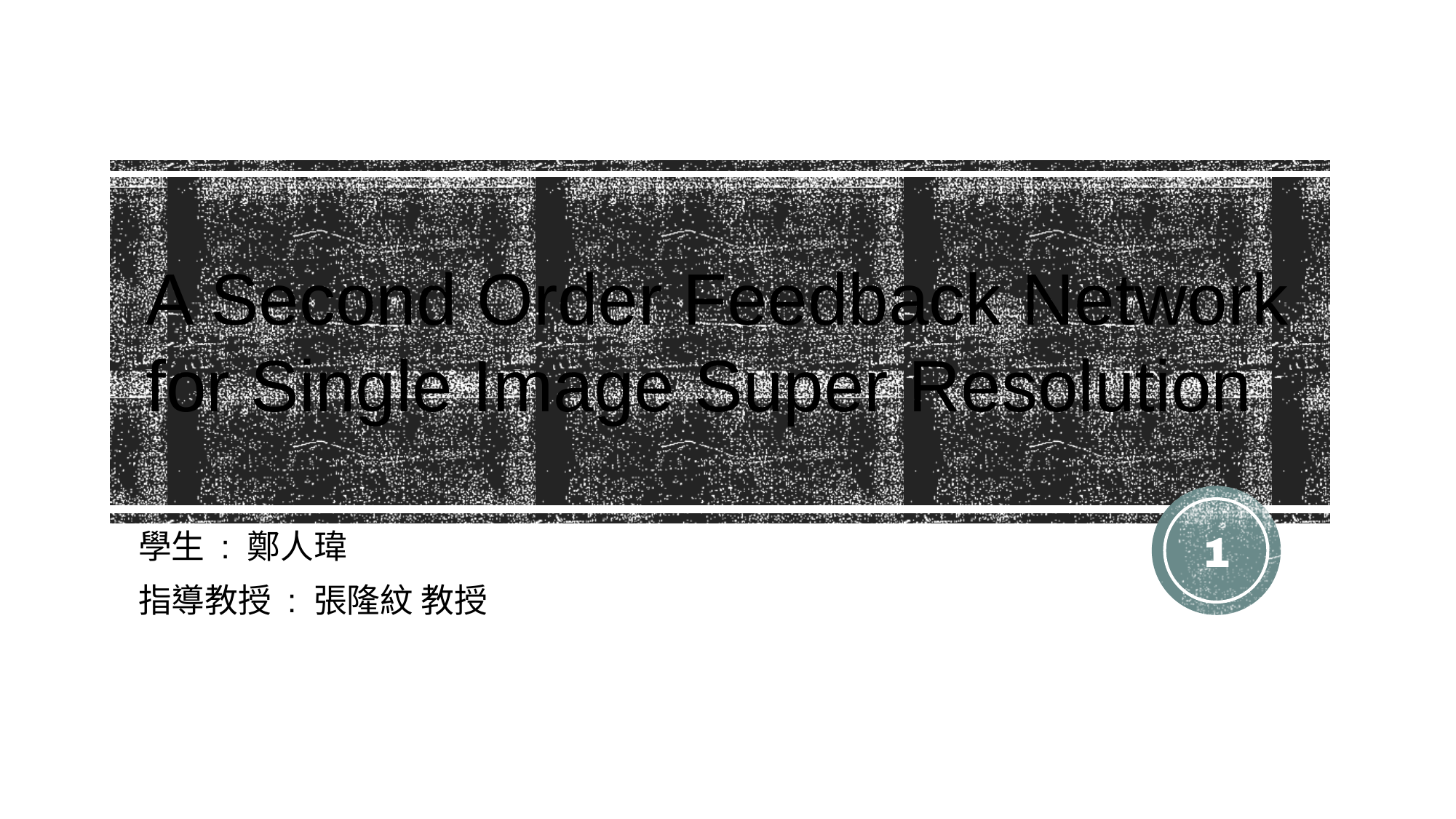

A Second Order Feedback Network
for Single Image Super Resolution
1
學生 : 鄭人瑋
指導教授 : 張隆紋 教授